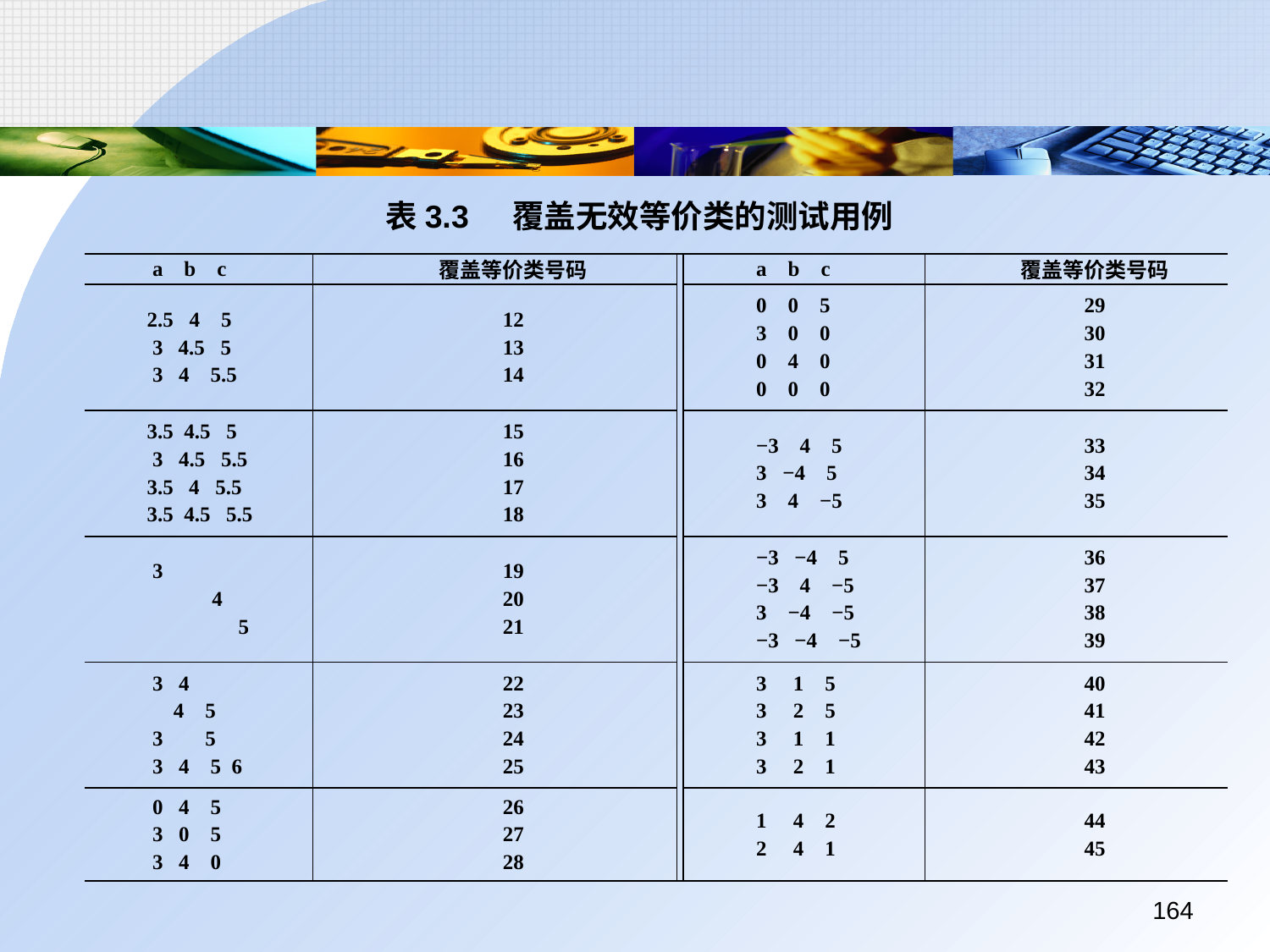

表3.3	覆盖无效等价类的测试用例
| a b c | 覆盖等价类号码 |  | a b c | 覆盖等价类号码 |
| --- | --- | --- | --- | --- |
| 2.5 4 5 3 4.5 5 3 4  5.5 | 12 13 14 |  | 0 0 5 3 0 0 0 4 0 0 0 0 | 29 30 31 32 |
| 3.5 4.5 5 3  4.5   5.5 3.5 4 5.5 3.5 4.5  5.5 | 15 16 17 18 |  | −3  4 5 3 −4 5 3 4 −5 | 33 34 35 |
| 3 4 5 | 19 20 21 |  | −3 −4 5  −3 4  −5 3  −4  −5  −3  −4 −5 | 36 37 38 39 |
| 3 4 4 5 3 5 3 4 5 6 | 22 23 24 25 |  | 3 1 5 3 2 5 3 1 1 3 2 1 | 40 41 42 43 |
| 0 4 5 3 0 5 3 4 0 | 26 27 28 |  | 1 4 2 2 4 1 | 44 45 |
164